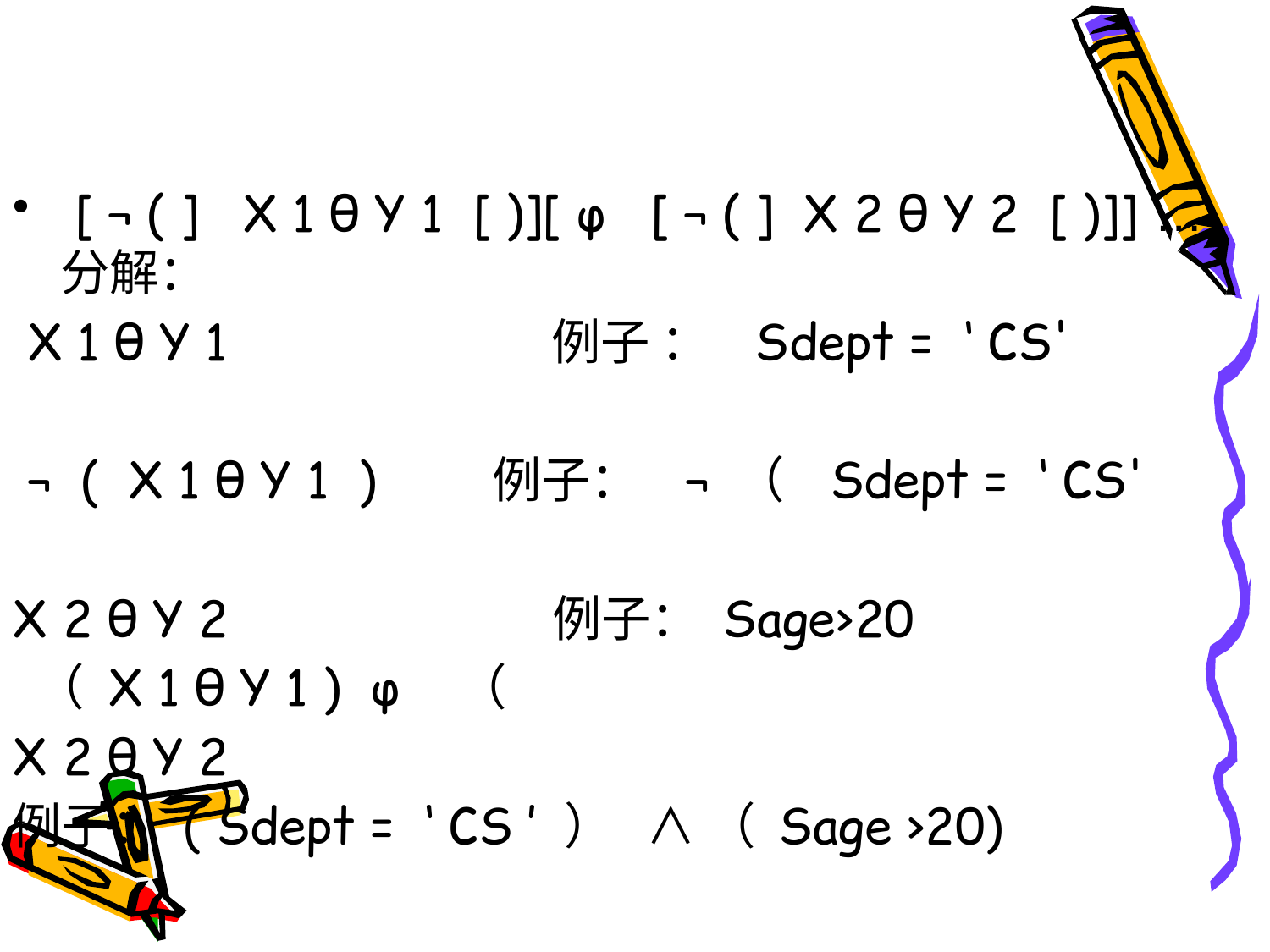

#
 [ ¬ ( ]   X 1 θ Y 1  [ )][ φ   [ ¬ ( ]  X 2 θ Y 2  [ )]] … 分解：
 X 1 θ Y 1                     例子 ：   Sdept =  ‘ CS'

 ¬  (  X 1 θ Y 1  )       例子：   ¬ （   Sdept =  ‘ CS'

X 2 θ Y 2                     例子： Sage>20
 （ X 1 θ Y 1 )  φ   （
X 2 θ Y 2
例子： ( Sdept =  ‘ CS ’ ）   ∧ （ Sage >20)